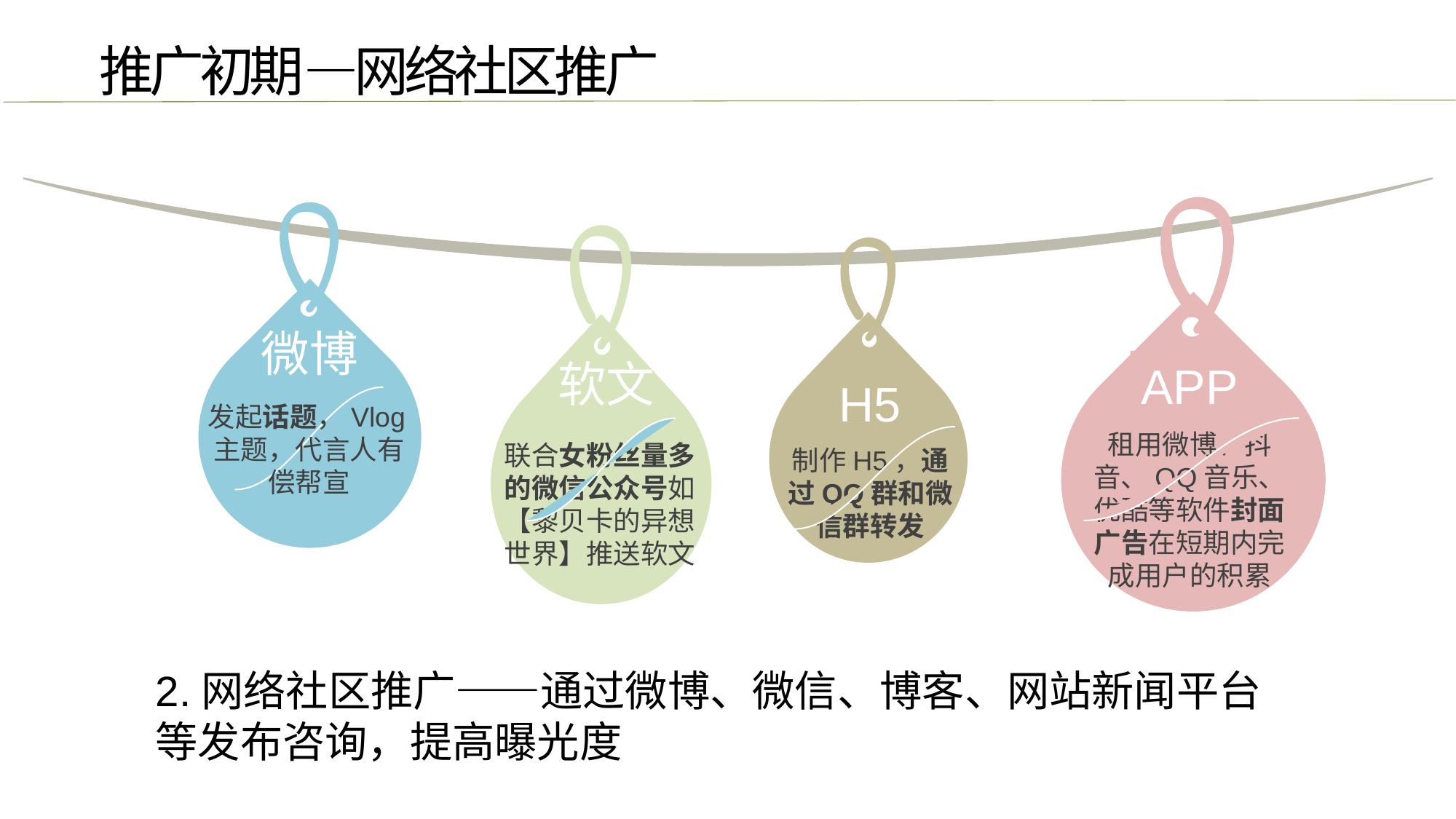

推广初期—网络社区推广

APP

租用微博、抖音、QQ音乐、优酷等软件封面广告在短期内完成用户的积累

微博

发起话题，Vlog主题，代言人有偿帮宣

联合女粉丝量多的微信公众号如【黎贝卡的异想世界】推送软文

H5

制作H5，通过QQ群和微信群转发
软文

2.网络社区推广——通过微博、微信、博客、网站新闻平台等发布咨询，提高曝光度